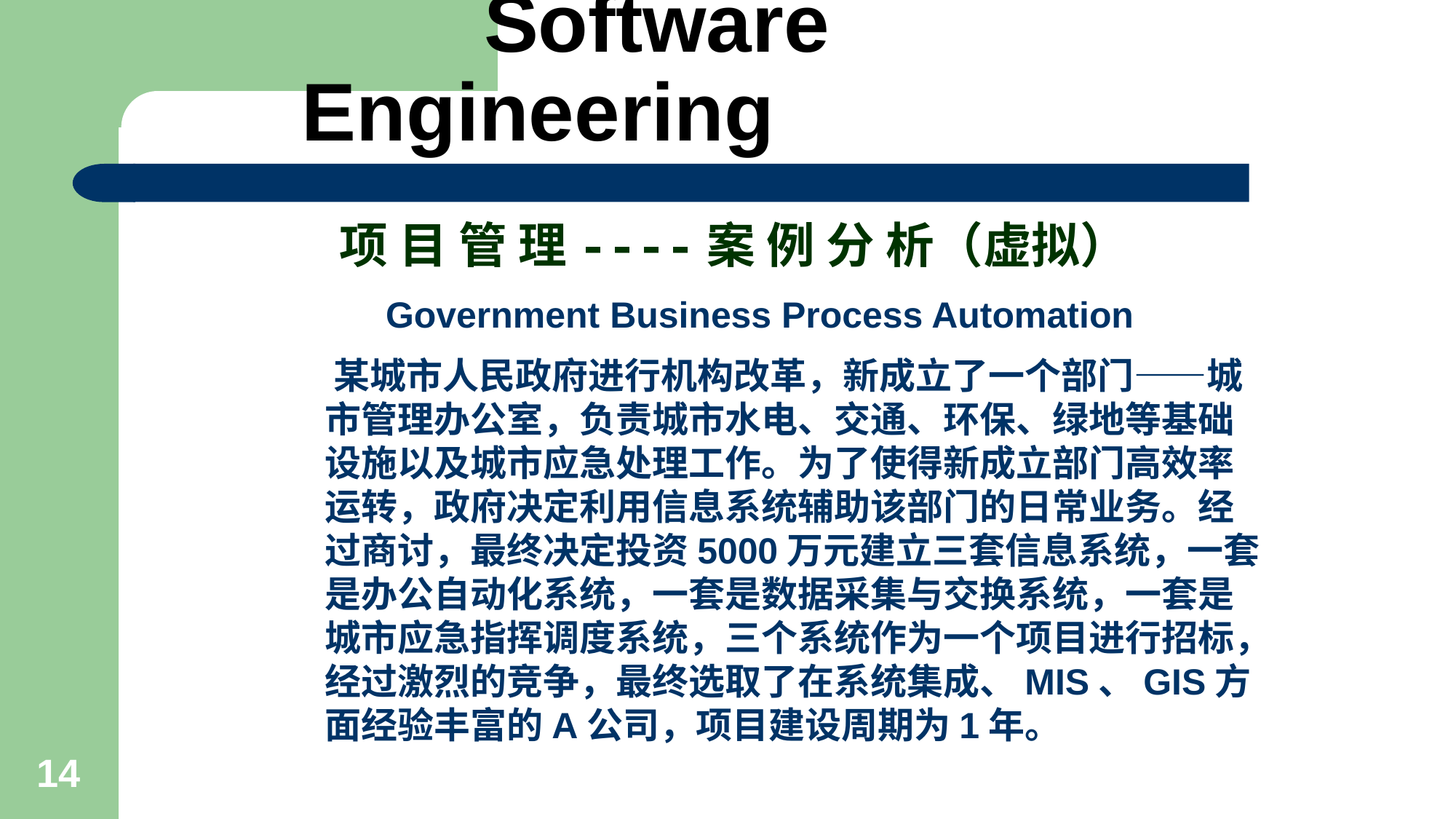

# Software   Engineering
    项 目 管 理----案 例 分 析（虚拟）
          Government Business Process Automation
     某城市人民政府进行机构改革，新成立了一个部门——城市管理办公室，负责城市水电、交通、环保、绿地等基础设施以及城市应急处理工作。为了使得新成立部门高效率运转，政府决定利用信息系统辅助该部门的日常业务。经过商讨，最终决定投资5000万元建立三套信息系统，一套是办公自动化系统，一套是数据采集与交换系统，一套是城市应急指挥调度系统，三个系统作为一个项目进行招标，经过激烈的竞争，最终选取了在系统集成、MIS、GIS方面经验丰富的A公司，项目建设周期为1年。

14